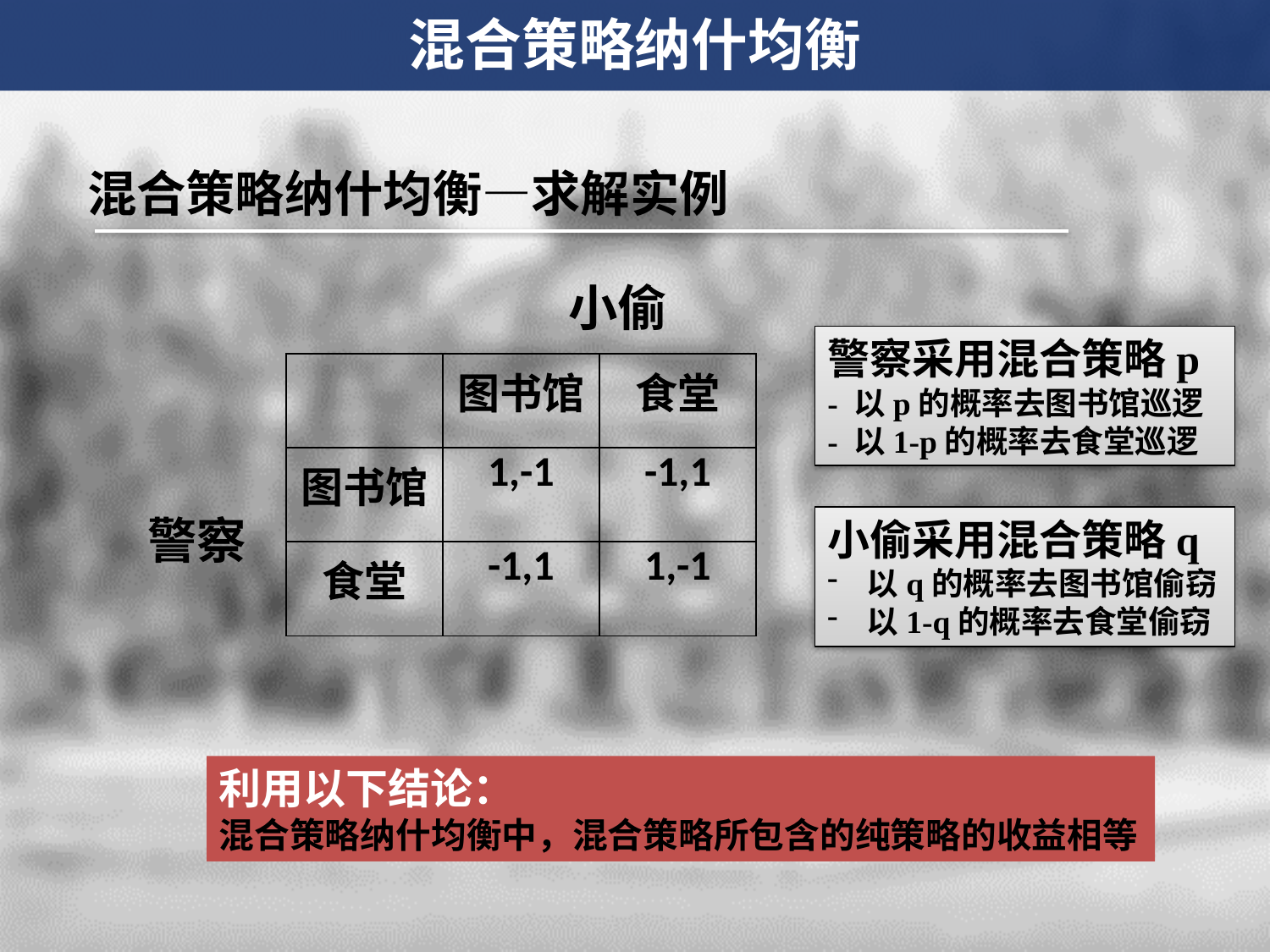

混合策略纳什均衡

混合策略纳什均衡—求解实例
小偷
警察采用混合策略p
- 以p的概率去图书馆巡逻
- 以1-p的概率去食堂巡逻
|  | 图书馆 | 食堂 |
| --- | --- | --- |
| 图书馆 | 1,-1 | -1,1 |
| 食堂 | -1,1 | 1,-1 |
警察
小偷采用混合策略q
以q的概率去图书馆偷窃
以1-q的概率去食堂偷窃
利用以下结论：
混合策略纳什均衡中，混合策略所包含的纯策略的收益相等